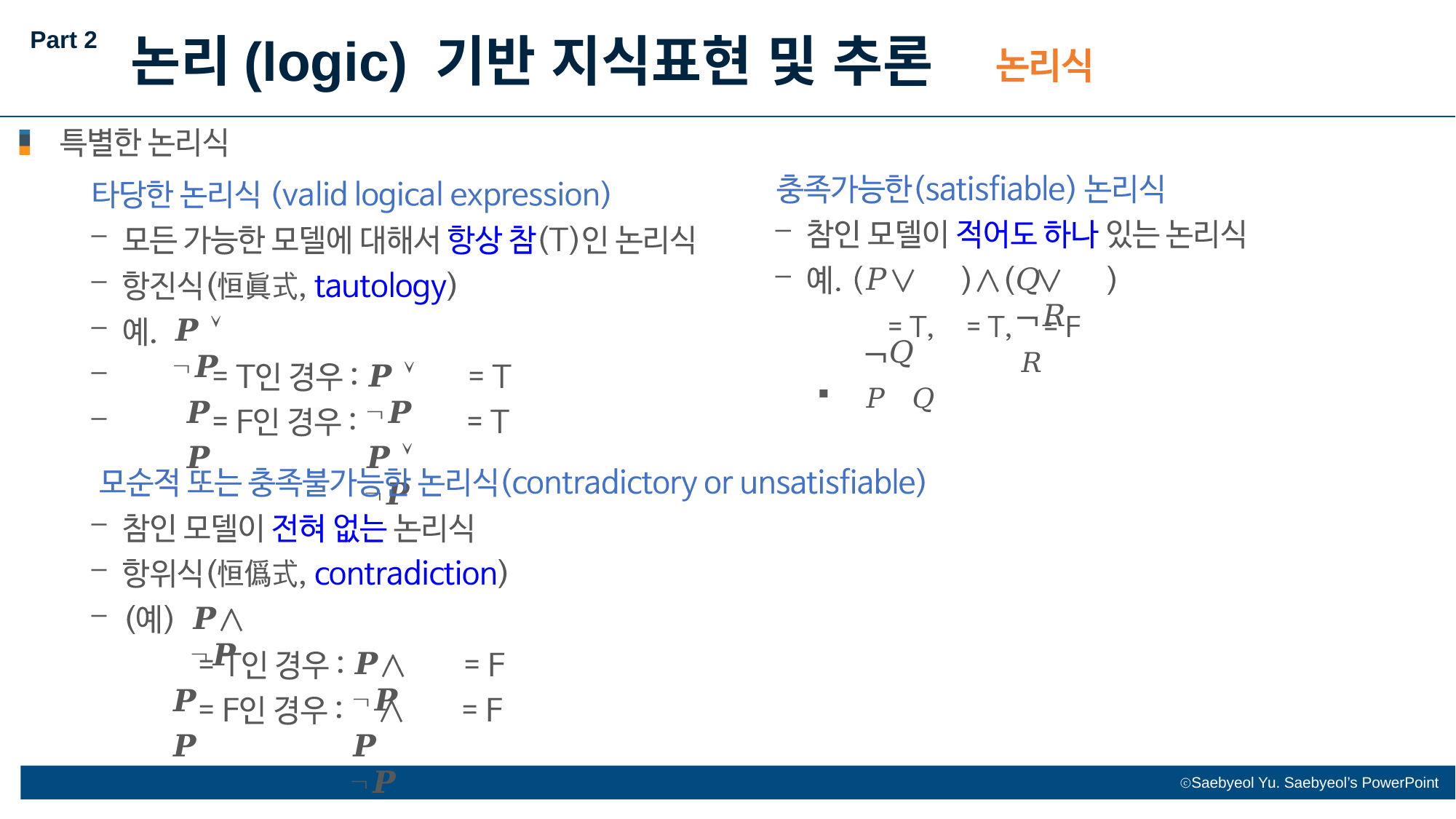

Part 2
논리(logic) 기반 지식표현 및 추론

𝑃	¬𝑄
𝑃	𝑄
𝑄	¬𝑅
𝑅

𝑷 ∨ ¬𝑷
𝑷
𝑷

𝑷 ∨ ¬𝑷
𝑷 ∨ ¬𝑷

𝑷	¬𝑷
𝑷
𝑷
𝑷	¬𝑷
𝑷	¬𝑷